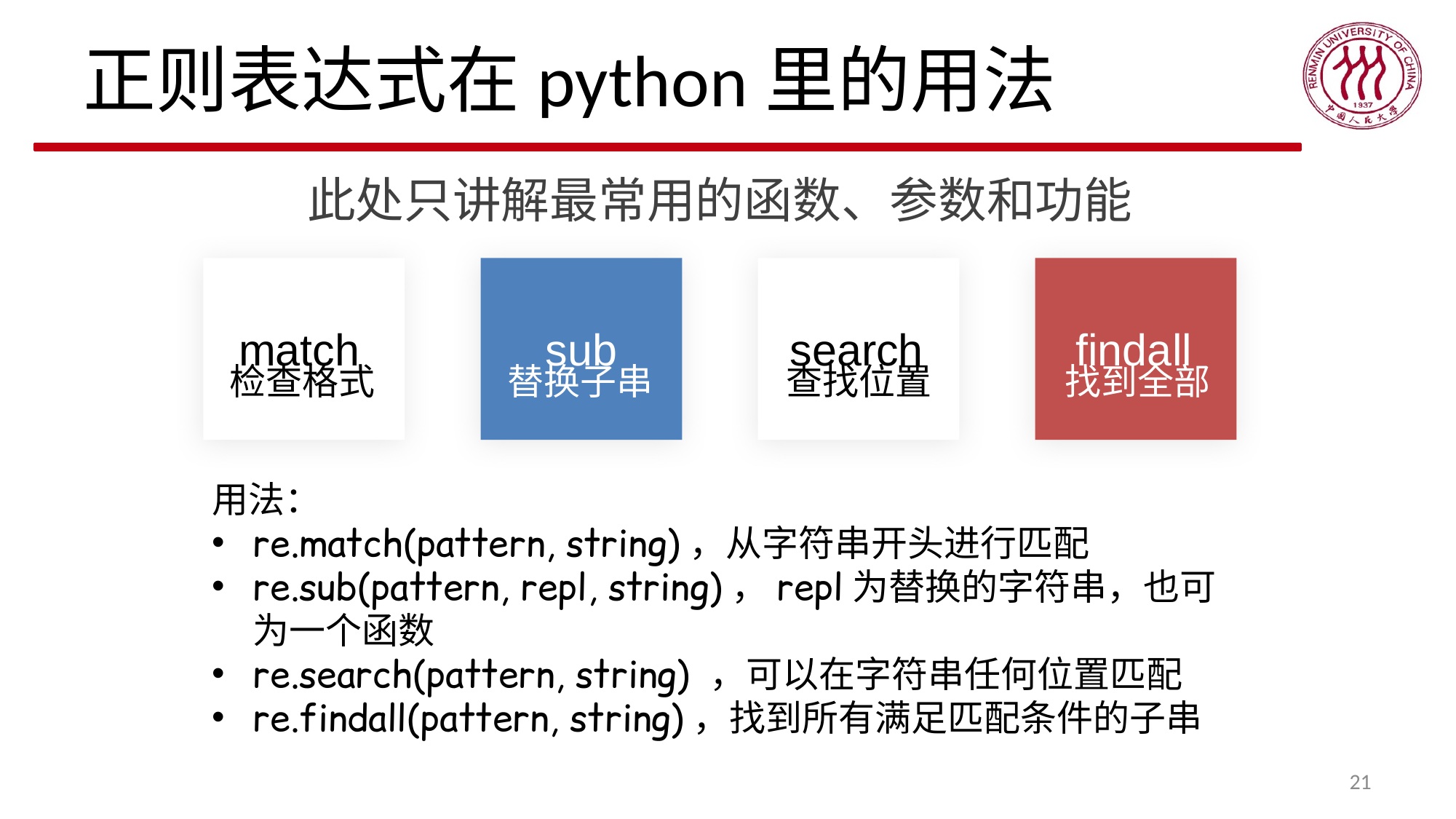

# 正则表达式在python里的用法
此处只讲解最常用的函数、参数和功能

match
检查格式
sub
替换子串
search
查找位置
findall
找到全部
用法：
re.match(pattern, string)，从字符串开头进行匹配
re.sub(pattern, repl, string)，repl为替换的字符串，也可为一个函数
re.search(pattern, string) ，可以在字符串任何位置匹配
re.findall(pattern, string)，找到所有满足匹配条件的子串
21